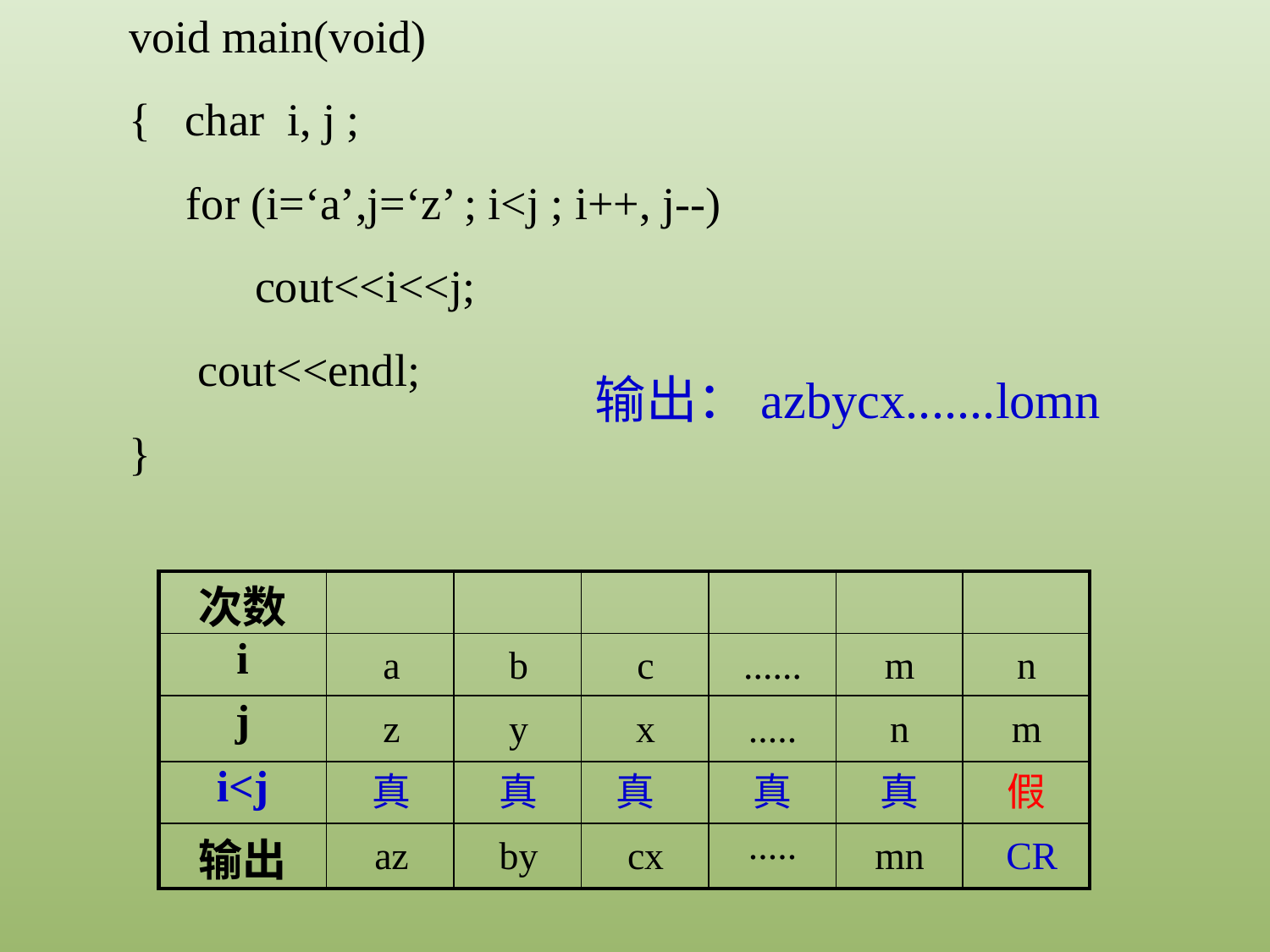

void main(void)
{   char  i, j ;
     for (i=‘a’,j=‘z’ ; i<j ; i++, j--)
           cout<<i<<j;
      cout<<endl;
}
输出：azbycx.......lomn
| 次数 |  |  |  |  |  |  |
| --- | --- | --- | --- | --- | --- | --- |
| i |  |  |  |  |  |  |
| j |  |  |  |  |  |  |
| i<j |  |  |  |  |  |  |
| 输出 |  |  |  |  |  |  |
a
b
c
......
m
n
z
y
x
.....
n
m
真
真
真
真
真
假
.....
az
by
cx
mn
CR
134